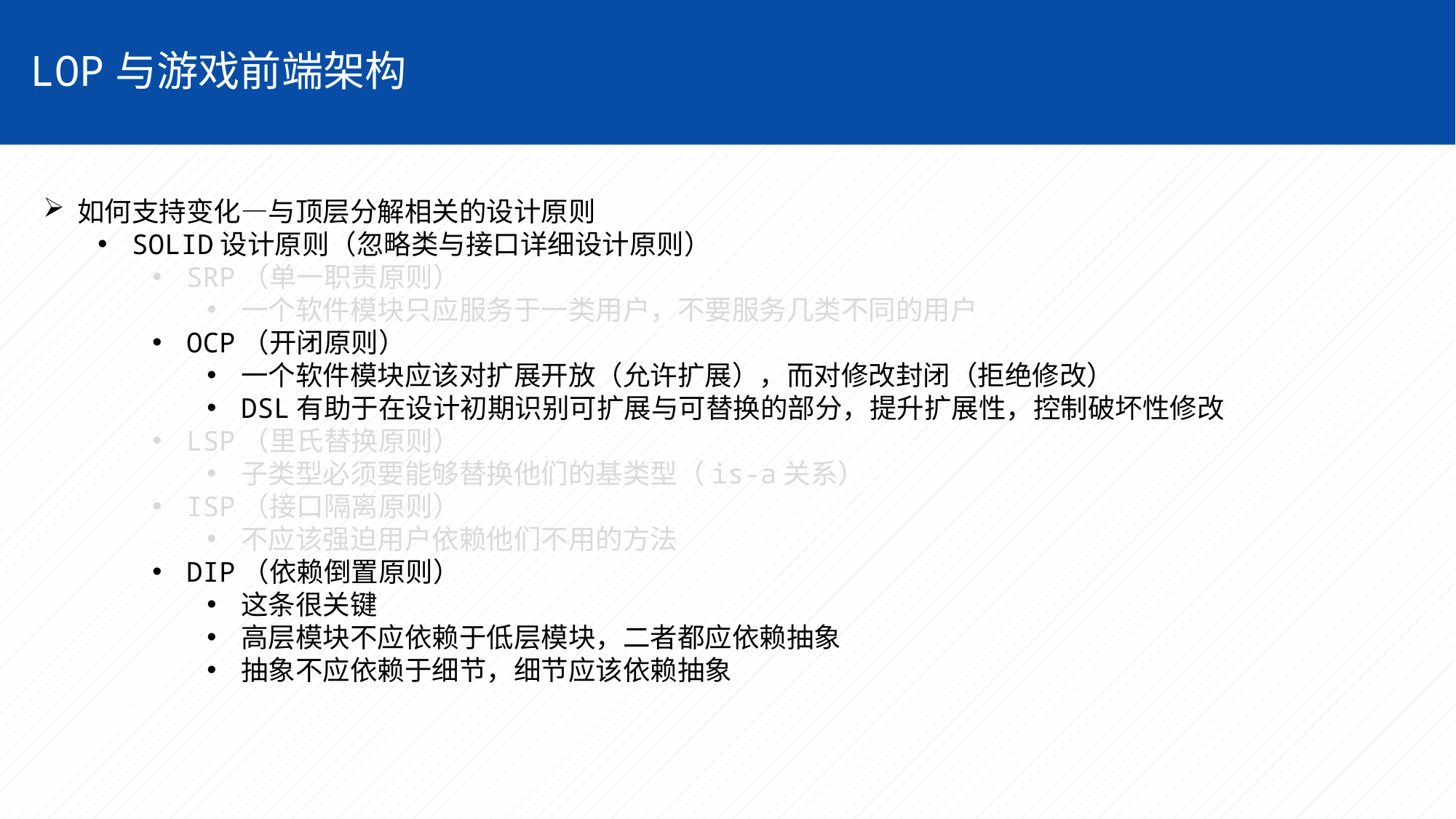

LOP与游戏前端架构
如何支持变化—与顶层分解相关的设计原则
SOLID设计原则（忽略类与接口详细设计原则）
SRP（单一职责原则）
一个软件模块只应服务于一类用户，不要服务几类不同的用户
OCP（开闭原则）
一个软件模块应该对扩展开放（允许扩展），而对修改封闭（拒绝修改）
DSL有助于在设计初期识别可扩展与可替换的部分，提升扩展性，控制破坏性修改
LSP（里氏替换原则）
子类型必须要能够替换他们的基类型（is-a关系）
ISP（接口隔离原则）
不应该强迫用户依赖他们不用的方法
DIP（依赖倒置原则）
这条很关键
高层模块不应依赖于低层模块，二者都应依赖抽象
抽象不应依赖于细节，细节应该依赖抽象